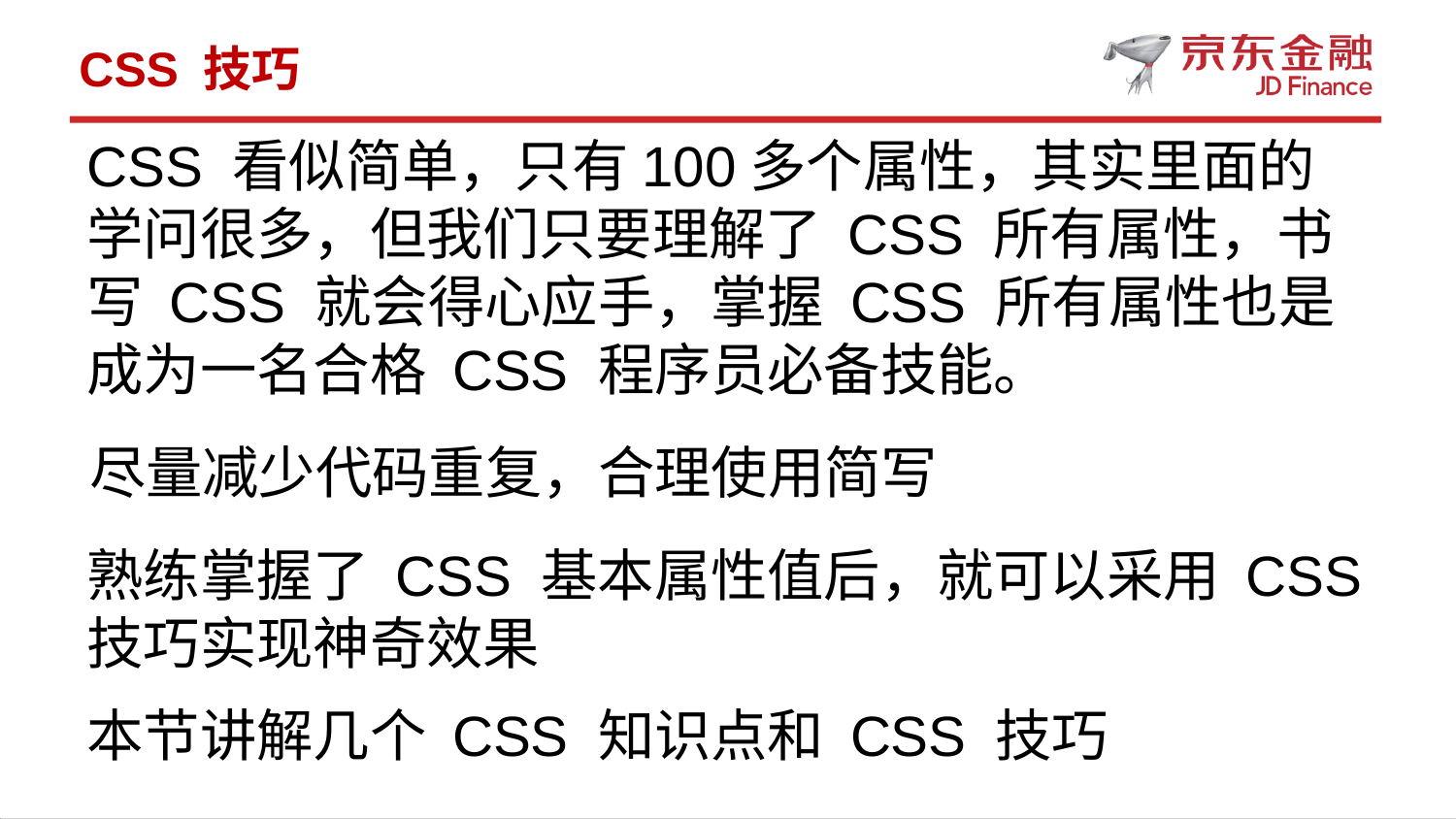

CSS 技巧
CSS 看似简单，只有100多个属性，其实里面的学问很多，但我们只要理解了 CSS 所有属性，书写 CSS 就会得心应手，掌握 CSS 所有属性也是成为一名合格 CSS 程序员必备技能。
尽量减少代码重复，合理使用简写
熟练掌握了 CSS 基本属性值后，就可以采用 CSS 技巧实现神奇效果
本节讲解几个 CSS 知识点和 CSS 技巧